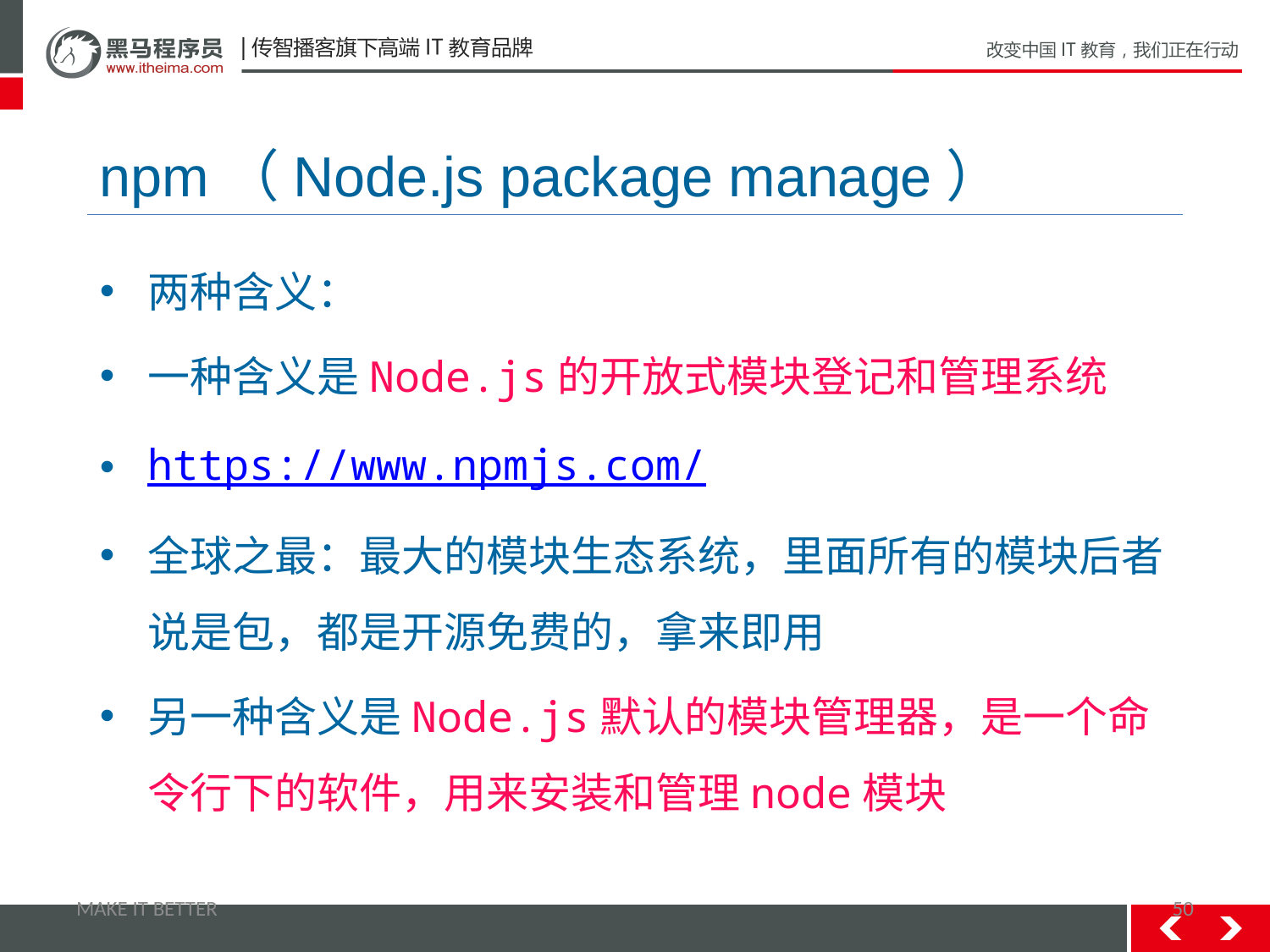

# npm（Node.js package manage）
两种含义：
一种含义是Node.js的开放式模块登记和管理系统
https://www.npmjs.com/
全球之最：最大的模块生态系统，里面所有的模块后者说是包，都是开源免费的，拿来即用
另一种含义是Node.js默认的模块管理器，是一个命令行下的软件，用来安装和管理node模块
MAKE IT BETTER
50